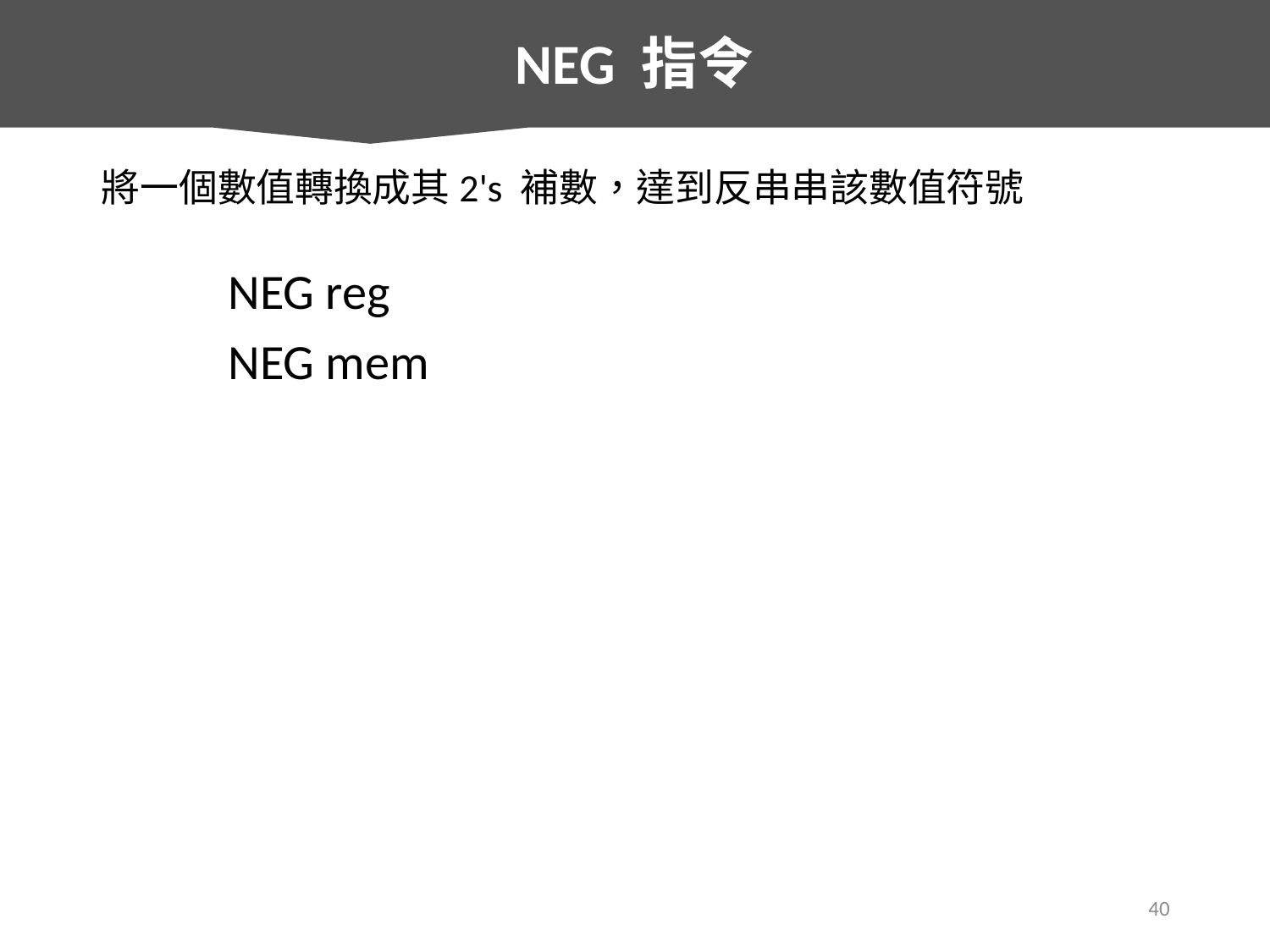

NEG 指令
# 將一個數值轉換成其2's 補數，達到反串串該數值符號
NEG reg
NEG mem
40